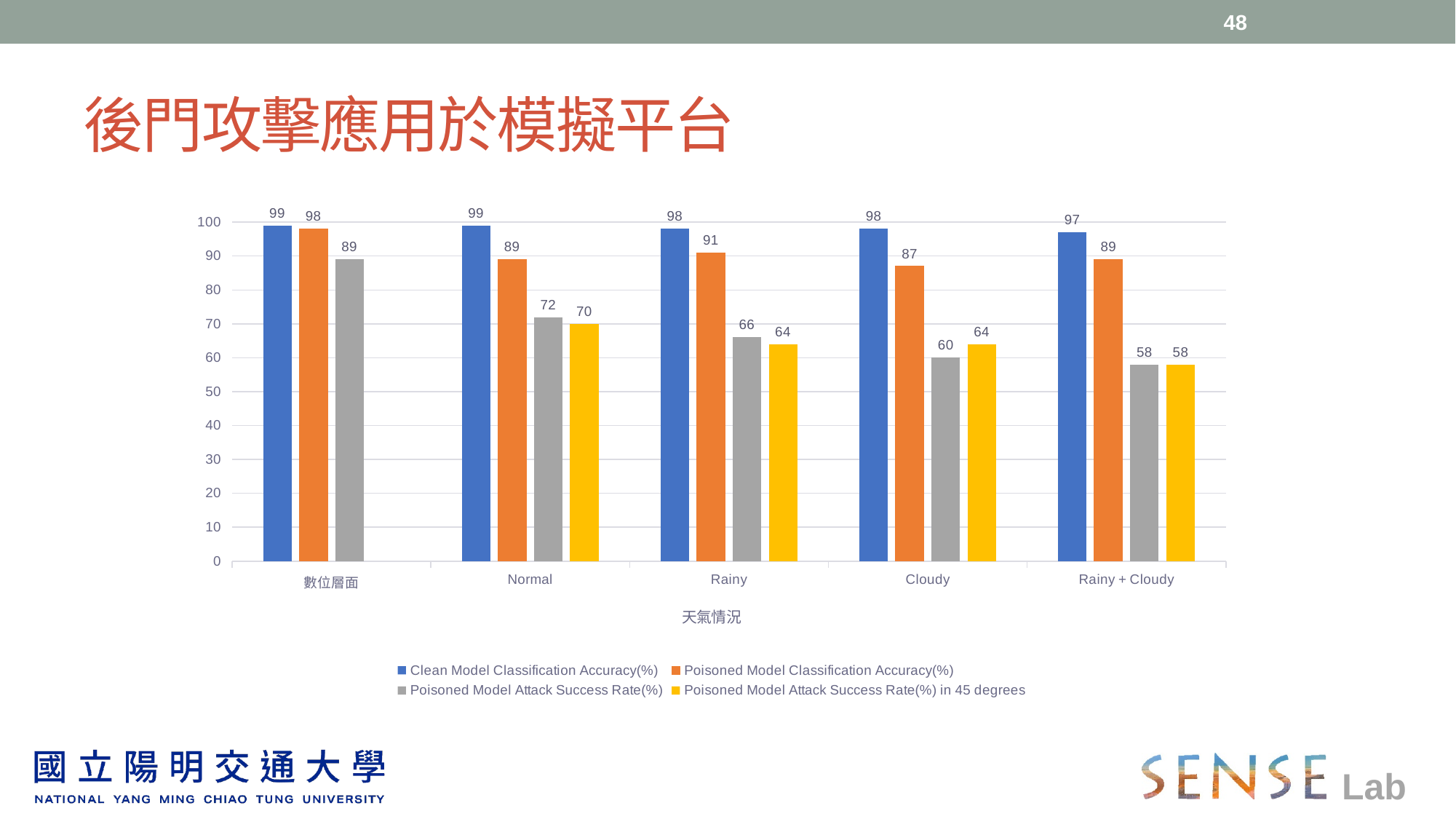

48
# 後門攻擊應用於模擬平台

### Chart

| Category | Clean Model Classification Accuracy(%) | Poisoned Model Classification Accuracy(%) | Poisoned Model Attack Success Rate(%) | Poisoned Model Attack Success Rate(%) in 45 degrees |
|---|---|---|---|---|
| 數位層面 | 99.0 | 98.0 | 89.0 | None |
| Normal | 99.0 | 89.0 | 72.0 | 70.0 |
| Rainy | 98.0 | 91.0 | 66.0 | 64.0 |
| Cloudy | 98.0 | 87.0 | 60.0 | 64.0 |
| Rainy + Cloudy | 97.0 | 89.0 | 58.0 | 58.0 |